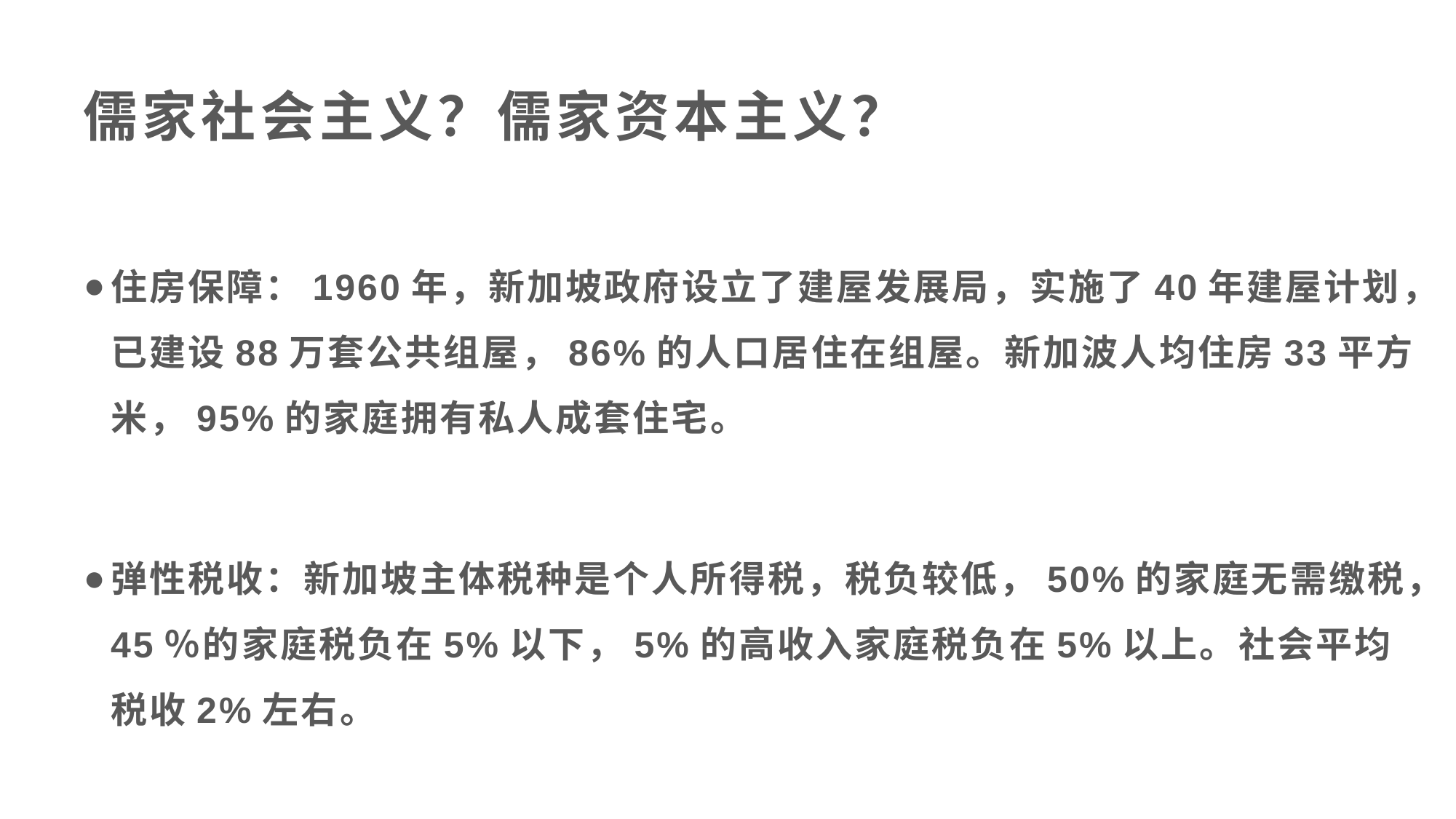

# 儒家社会主义？儒家资本主义？
住房保障：1960年，新加坡政府设立了建屋发展局，实施了40年建屋计划，已建设88万套公共组屋，86%的人口居住在组屋。新加波人均住房33平方米，95%的家庭拥有私人成套住宅。

弹性税收：新加坡主体税种是个人所得税，税负较低，50%的家庭无需缴税，45％的家庭税负在5%以下，5%的高收入家庭税负在5%以上。社会平均税收2%左右。